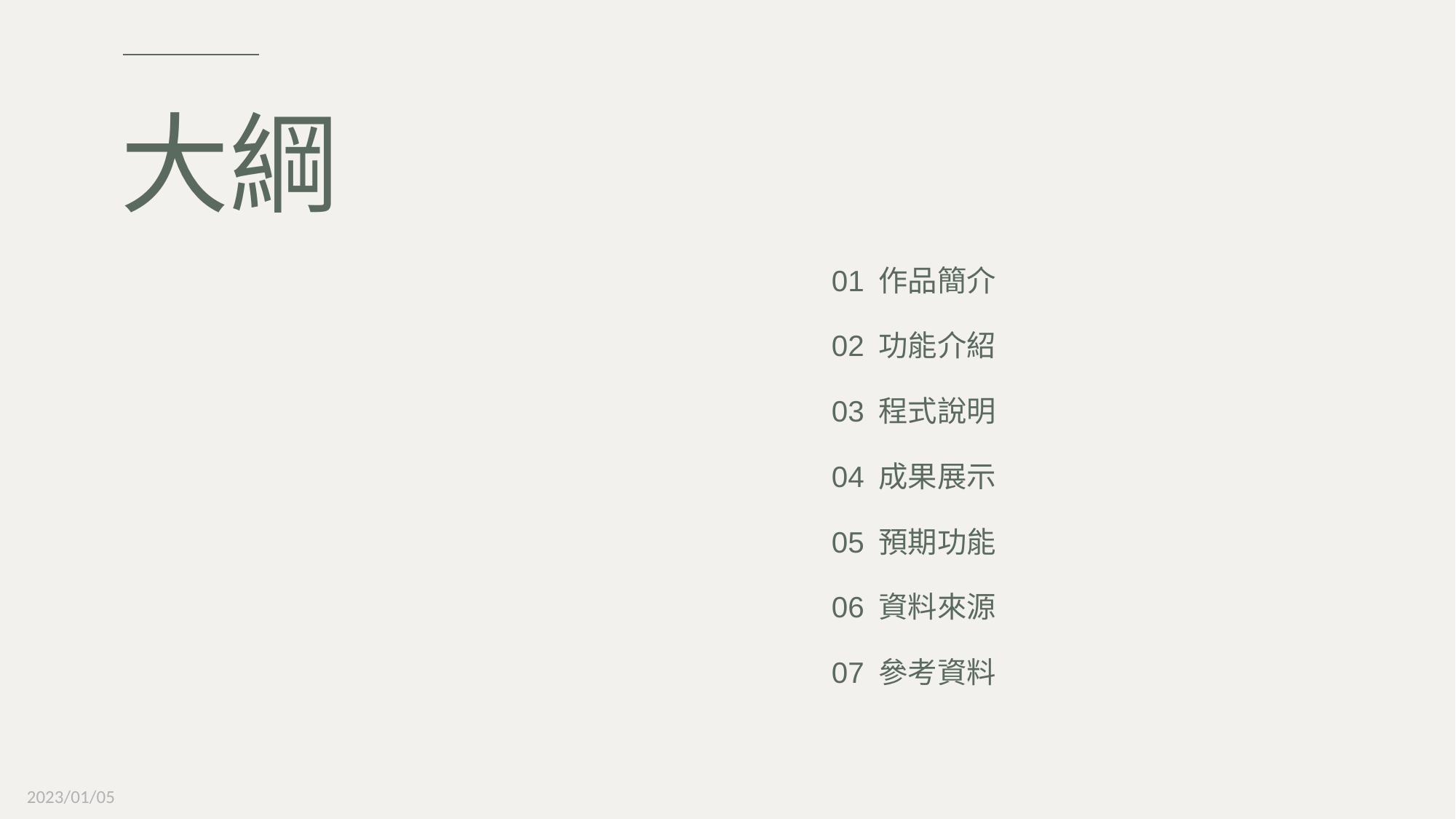

# 大綱
01 作品簡介
02 功能介紹
03 程式說明
04 成果展示
05 預期功能
06 資料來源
07 參考資料

2023/01/05